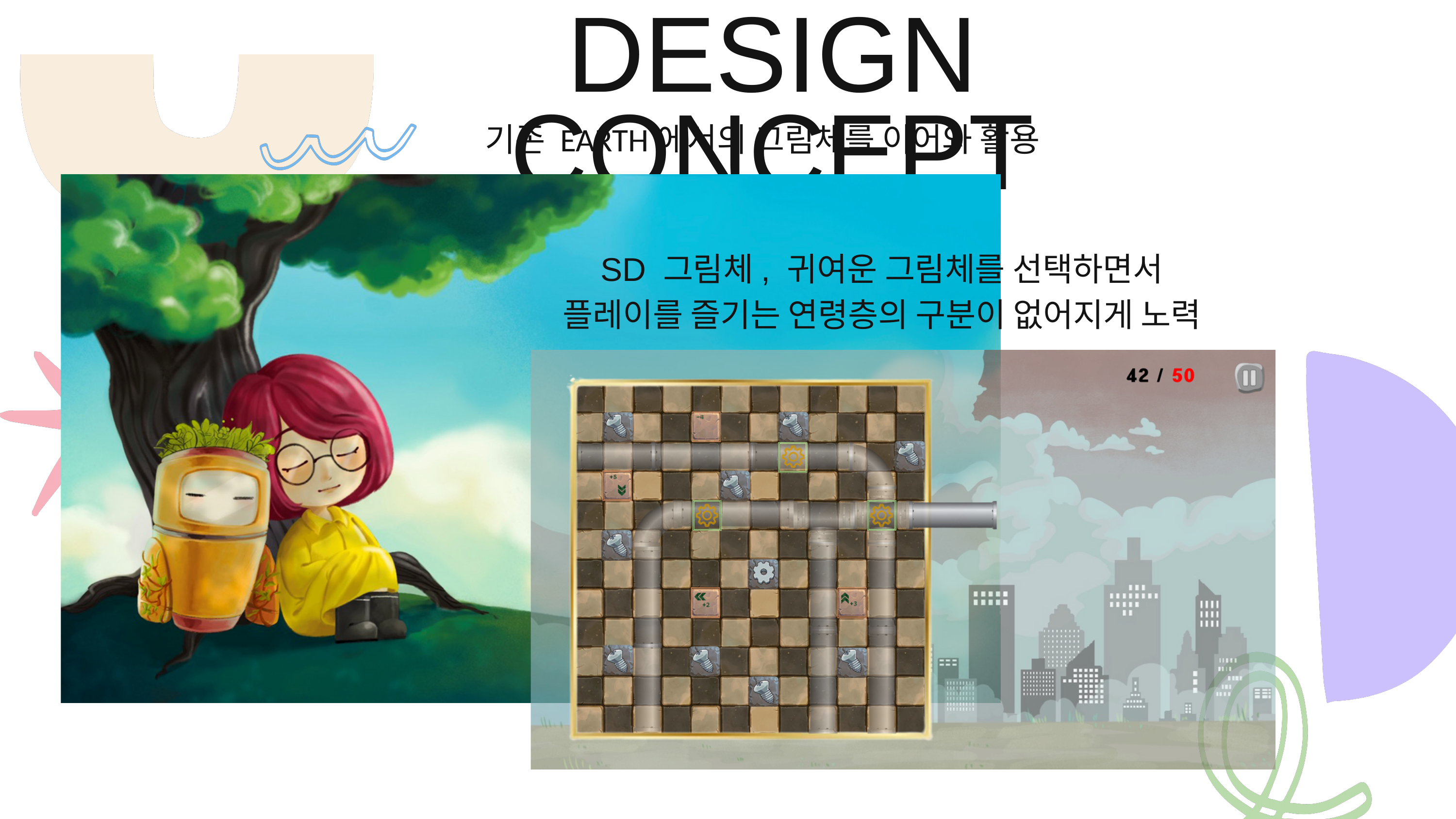

DESIGN CONCEPT

기존 EARTH에서의 그림체를 이어와 활용

SD 그림체, 귀여운 그림체를 선택하면서
플레이를 즐기는 연령층의 구분이 없어지게 노력